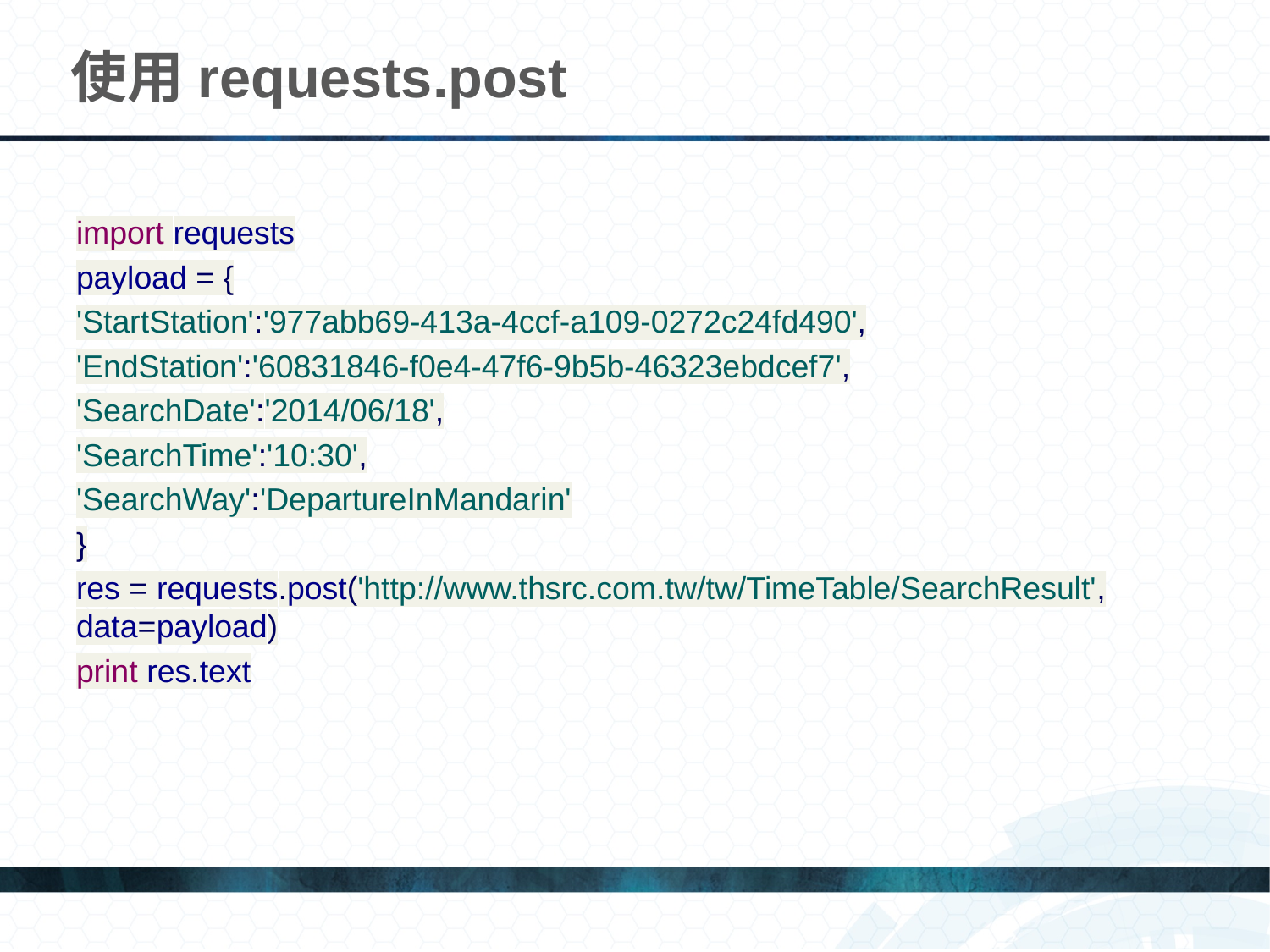

# 使用requests.post
import requests
payload = {
'StartStation':'977abb69-413a-4ccf-a109-0272c24fd490',
'EndStation':'60831846-f0e4-47f6-9b5b-46323ebdcef7',
'SearchDate':'2014/06/18',
'SearchTime':'10:30',
'SearchWay':'DepartureInMandarin'
}
res = requests.post('http://www.thsrc.com.tw/tw/TimeTable/SearchResult', data=payload)
print res.text